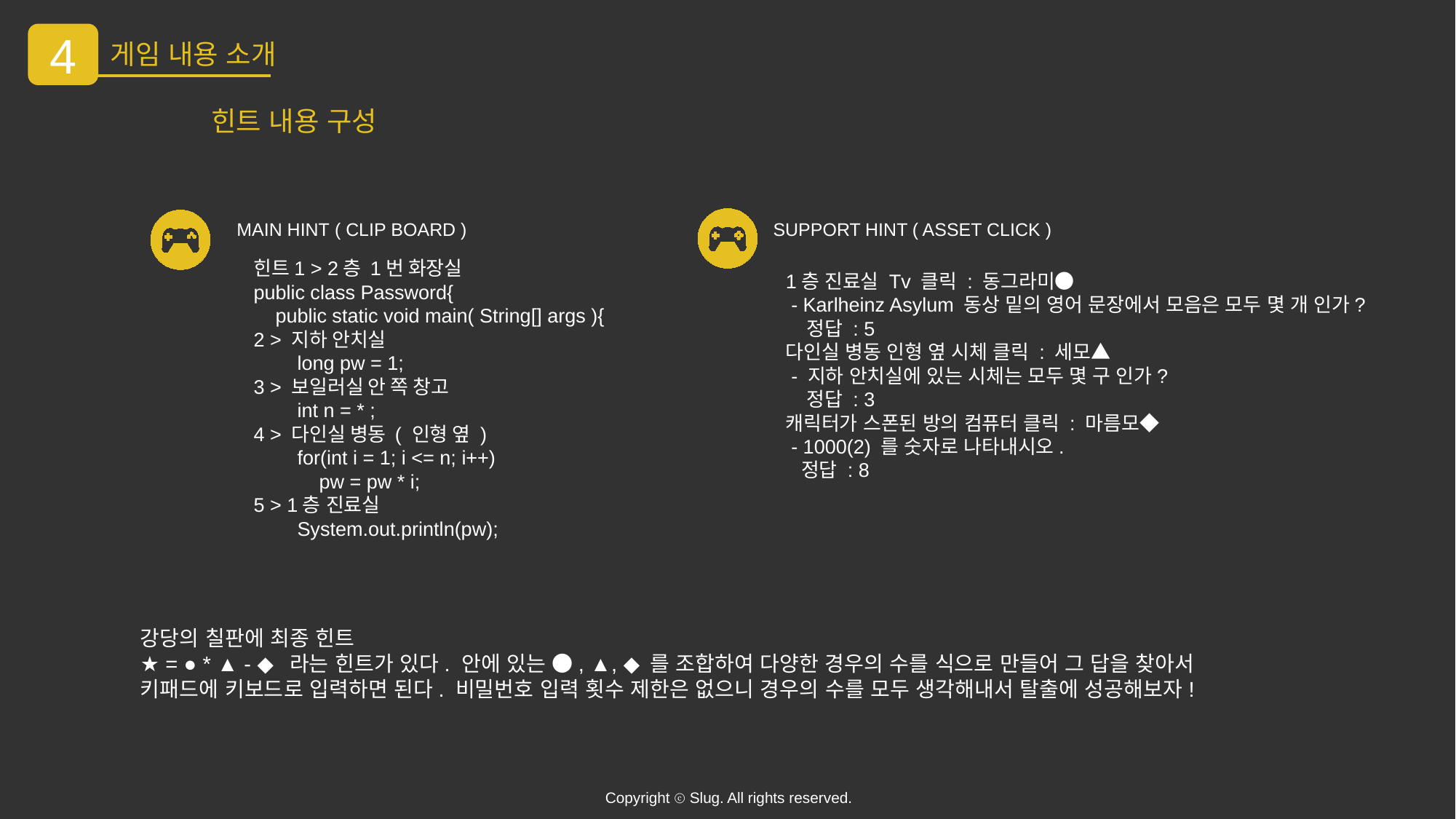

4
게임 내용 소개
힌트 내용 구성

MAIN HINT ( CLIP BOARD )
SUPPORT HINT ( ASSET CLICK )

1층 진료실 Tv 클릭 : 동그라미●
 - Karlheinz Asylum 동상 밑의 영어 문장에서 모음은 모두 몇 개 인가?
   정답 : 5
다인실 병동 인형 옆 시체 클릭 : 세모▲
 - 지하 안치실에 있는 시체는 모두 몇 구 인가?
   정답 : 3
캐릭터가 스폰된 방의 컴퓨터 클릭 : 마름모◆
 - 1000(2) 를 숫자로 나타내시오.
  정답 : 8
힌트1 > 2층 1번 화장실
public class Password{
    public static void main( String[] args ){
2 > 지하 안치실
        long pw = 1;
3 > 보일러실 안 쪽 창고
        int n = * ;
4 > 다인실 병동 ( 인형 옆 )
        for(int i = 1; i <= n; i++)
            pw = pw * i;
5 > 1층 진료실
        System.out.println(pw);
강당의 칠판에 최종 힌트
★ = ● * ▲ - ◆ 라는 힌트가 있다. 안에 있는 ●, ▲, ◆를 조합하여 다양한 경우의 수를 식으로 만들어 그 답을 찾아서
키패드에 키보드로 입력하면 된다. 비밀번호 입력 횟수 제한은 없으니 경우의 수를 모두 생각해내서 탈출에 성공해보자!
Copyright ⓒ Slug. All rights reserved.